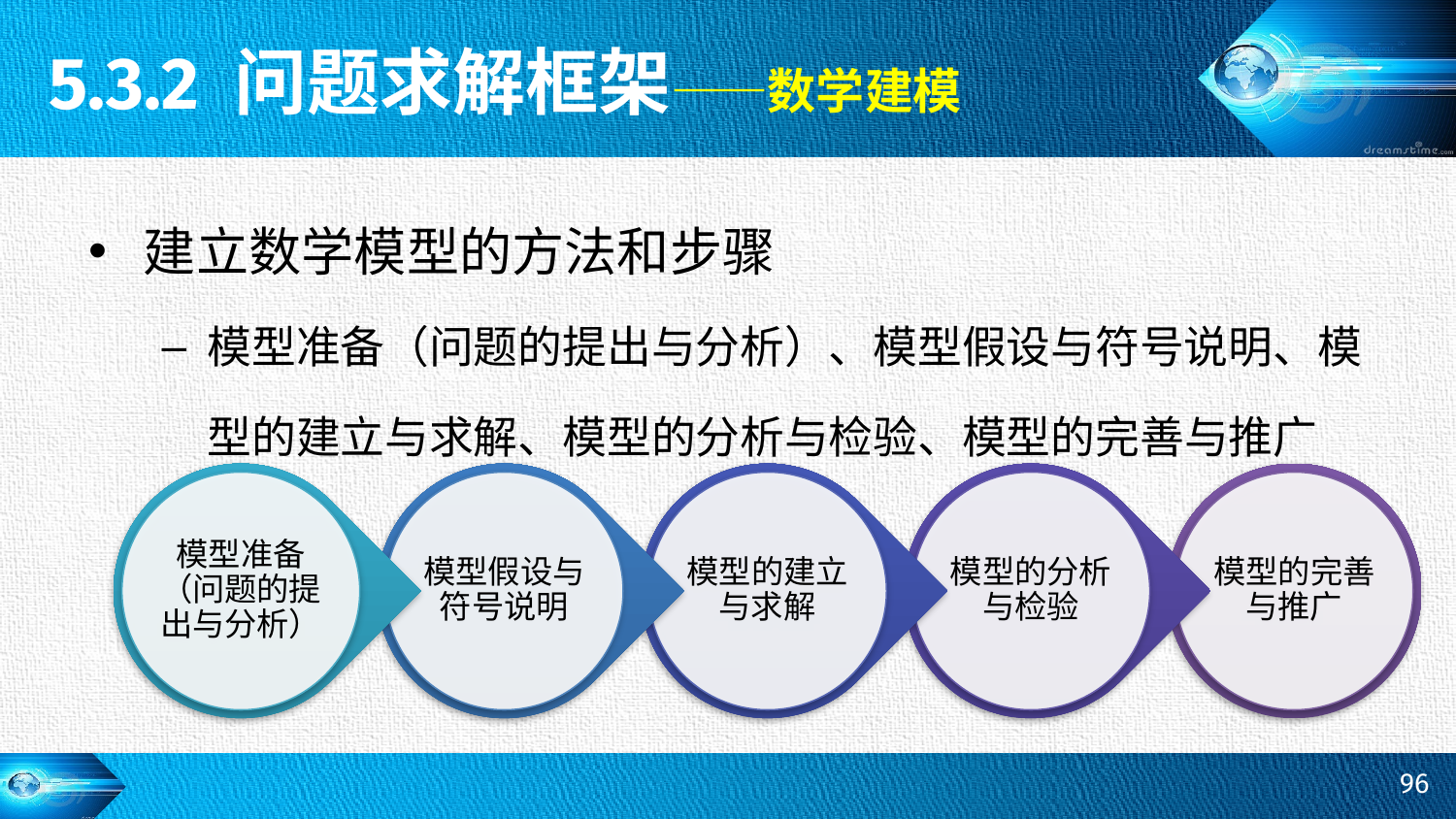

5.3.2 问题求解框架——数学建模
建立数学模型的方法和步骤
模型准备（问题的提出与分析）、模型假设与符号说明、模型的建立与求解、模型的分析与检验、模型的完善与推广

模型的完善与推广
模型的分析与检验
模型的建立与求解
模型假设与符号说明
模型准备（问题的提出与分析）
96